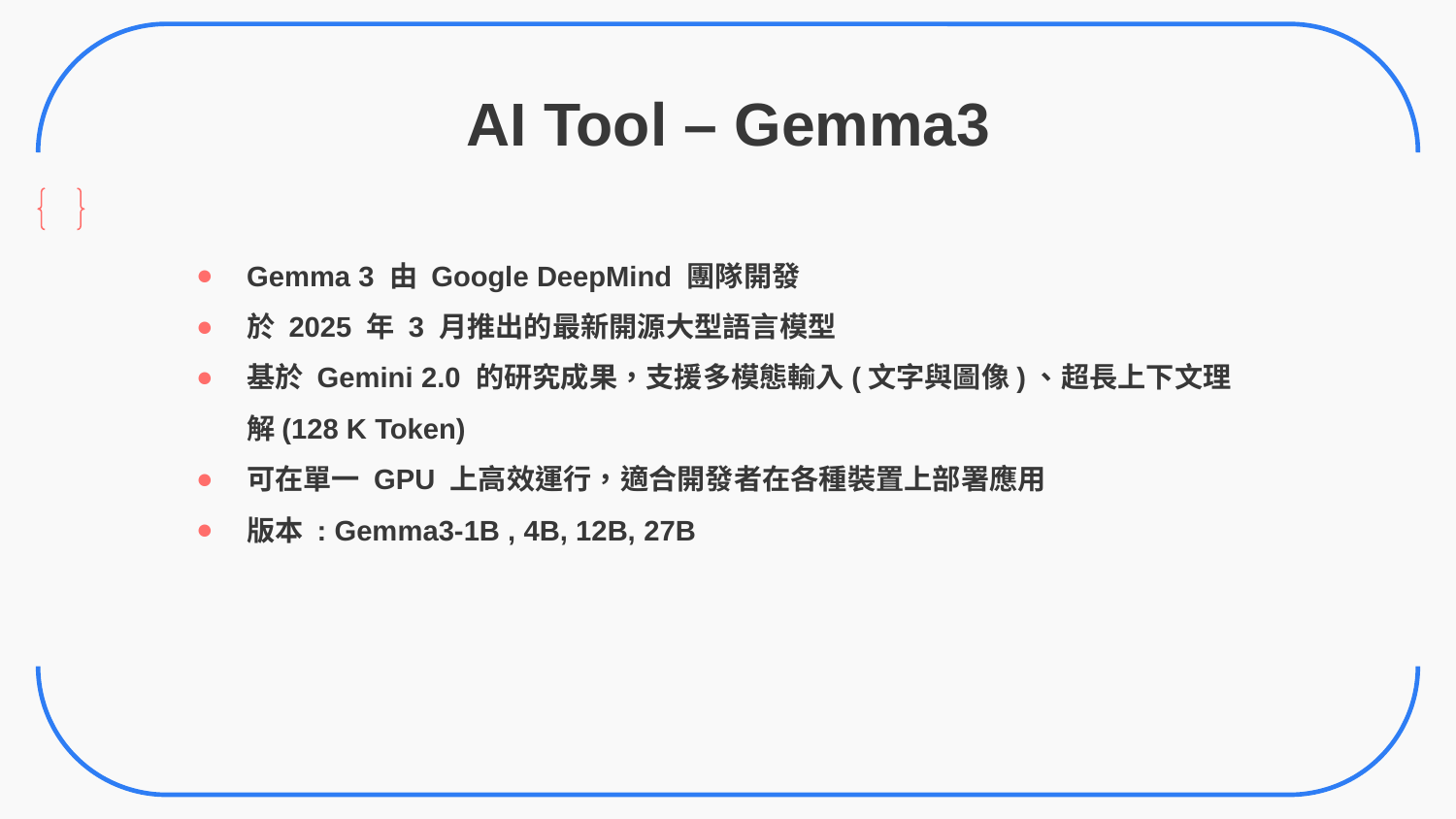

# AI Tool – Gemma3
Gemma 3 由 Google DeepMind 團隊開發
於 2025 年 3 月推出的最新開源大型語言模型
基於 Gemini 2.0 的研究成果，支援多模態輸入(文字與圖像)、超長上下文理解(128 K Token)
可在單一 GPU 上高效運行，適合開發者在各種裝置上部署應用
版本 : Gemma3-1B , 4B, 12B, 27B